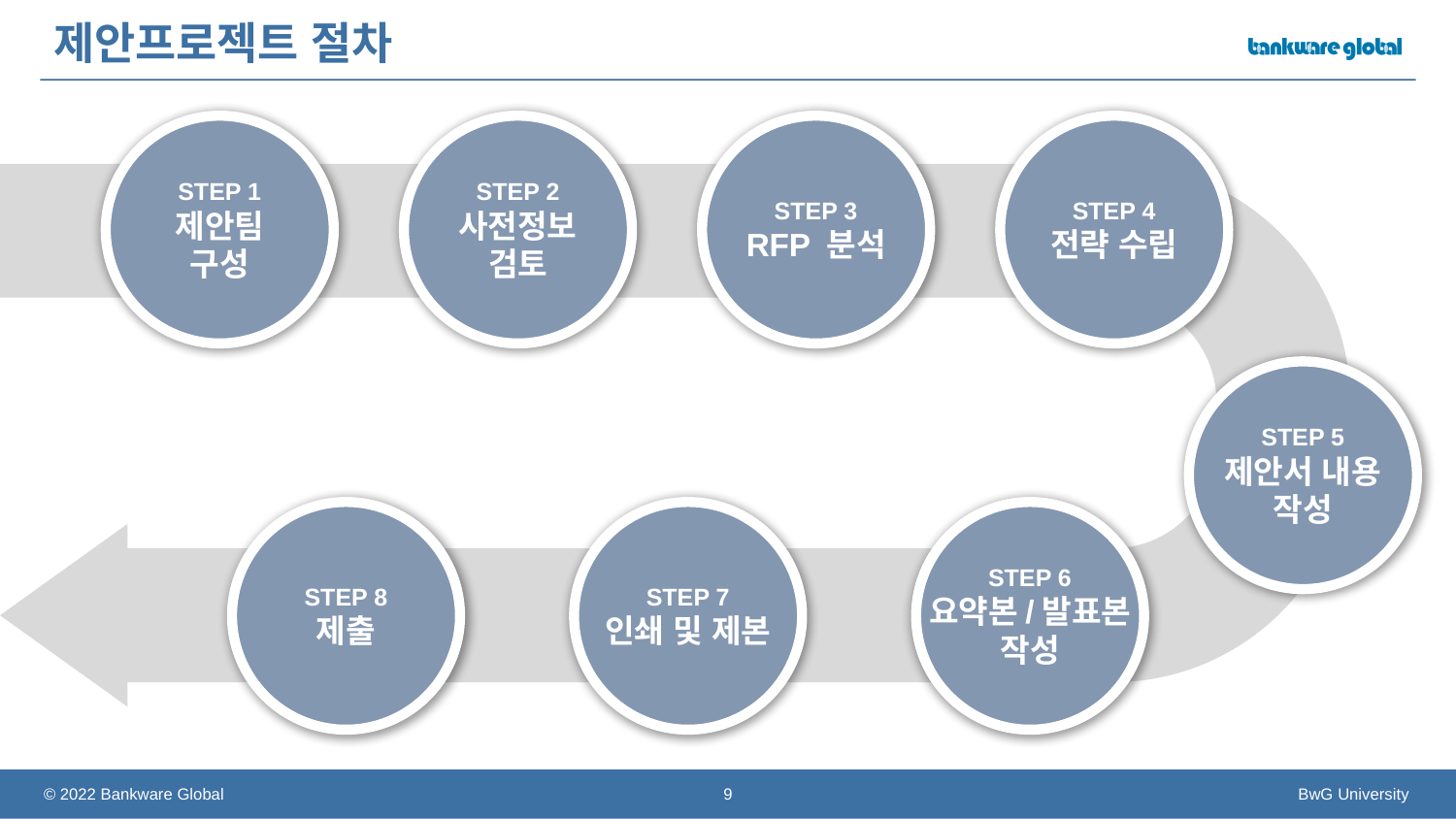

# 제안프로젝트 절차
STEP 1
제안팀
구성
STEP 2
사전정보
검토
STEP 3
RFP 분석
STEP 4
전략 수립
STEP 5
제안서 내용
작성
STEP 8
제출
STEP 7
인쇄 및 제본
STEP 6
요약본/발표본
작성
9